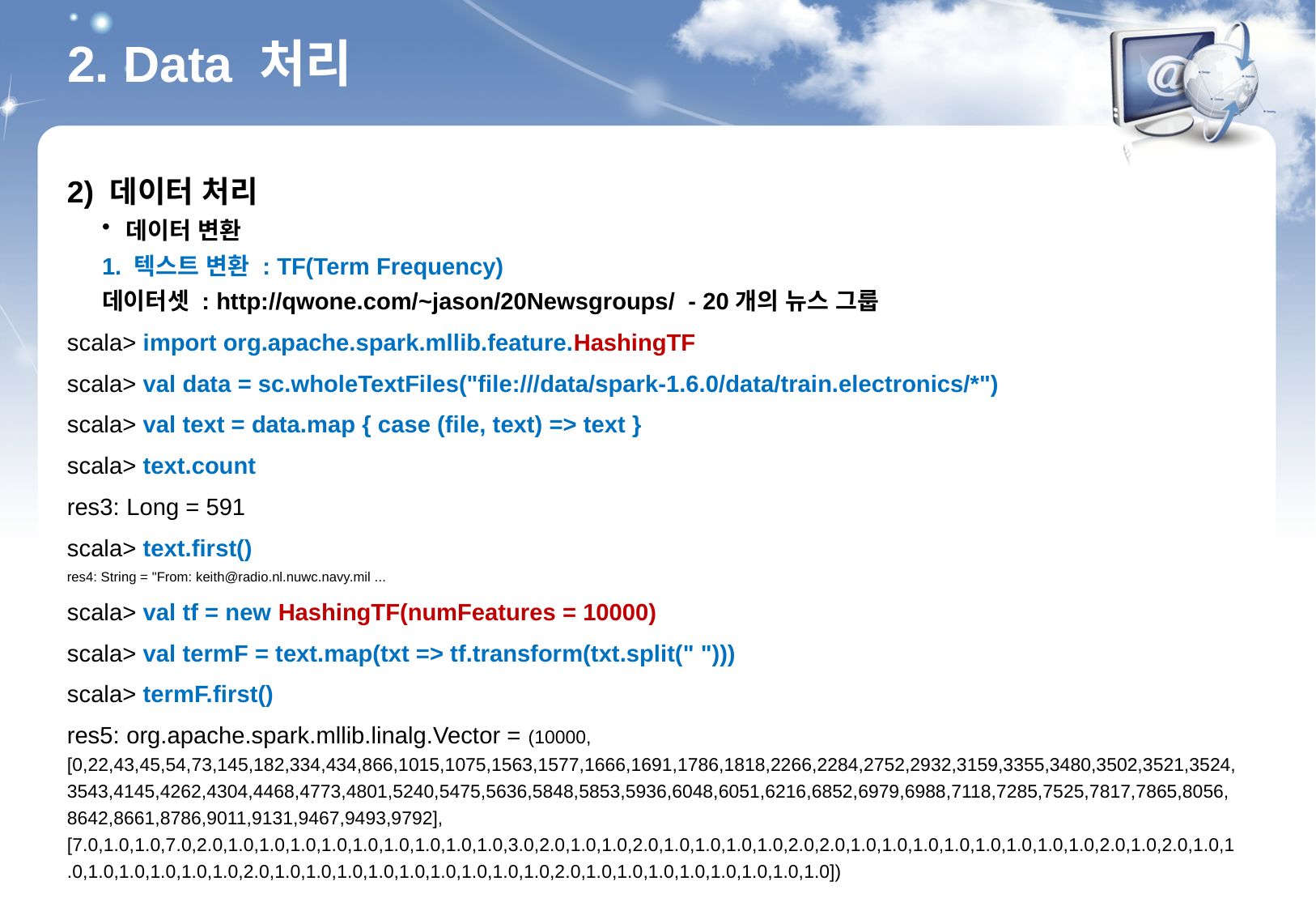

2. Data 처리
2) 데이터 처리
데이터 변환
1. 텍스트 변환 : TF(Term Frequency)
데이터셋 : http://qwone.com/~jason/20Newsgroups/  - 20개의 뉴스 그룹
scala> import org.apache.spark.mllib.feature.HashingTF
scala> val data = sc.wholeTextFiles("file:///data/spark-1.6.0/data/train.electronics/*")
scala> val text = data.map { case (file, text) => text }
scala> text.count
res3: Long = 591
scala> text.first()
res4: String = "From: keith@radio.nl.nuwc.navy.mil ...
scala> val tf = new HashingTF(numFeatures = 10000)
scala> val termF = text.map(txt => tf.transform(txt.split(" ")))
scala> termF.first()
res5: org.apache.spark.mllib.linalg.Vector = (10000,[0,22,43,45,54,73,145,182,334,434,866,1015,1075,1563,1577,1666,1691,1786,1818,2266,2284,2752,2932,3159,3355,3480,3502,3521,3524,3543,4145,4262,4304,4468,4773,4801,5240,5475,5636,5848,5853,5936,6048,6051,6216,6852,6979,6988,7118,7285,7525,7817,7865,8056,8642,8661,8786,9011,9131,9467,9493,9792],[7.0,1.0,1.0,7.0,2.0,1.0,1.0,1.0,1.0,1.0,1.0,1.0,1.0,1.0,3.0,2.0,1.0,1.0,2.0,1.0,1.0,1.0,1.0,2.0,2.0,1.0,1.0,1.0,1.0,1.0,1.0,1.0,1.0,2.0,1.0,2.0,1.0,1.0,1.0,1.0,1.0,1.0,1.0,2.0,1.0,1.0,1.0,1.0,1.0,1.0,1.0,1.0,1.0,2.0,1.0,1.0,1.0,1.0,1.0,1.0,1.0,1.0])